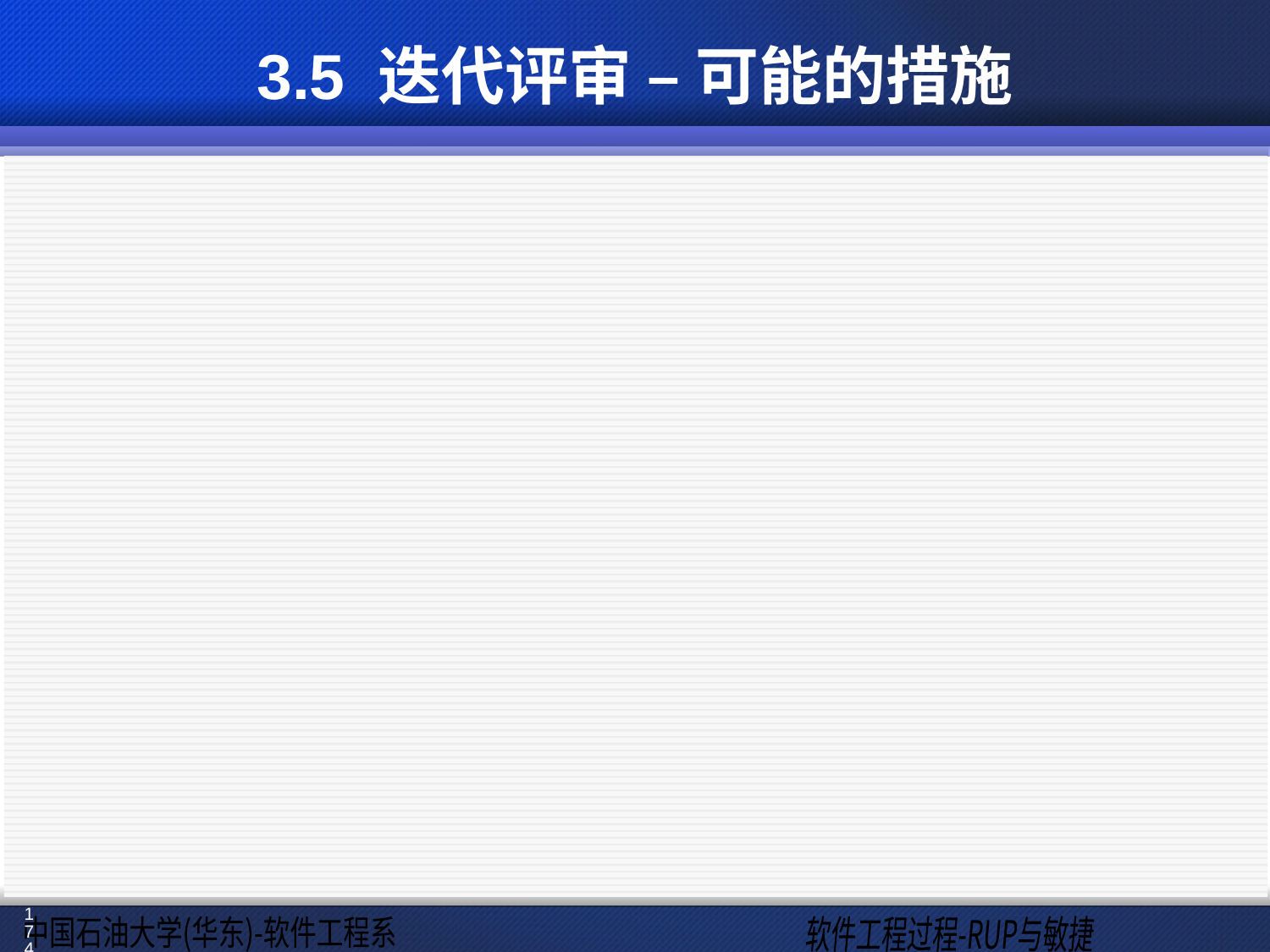

# 3.5 迭代评审 – 可能的措施
产品所有者根据评审的结果可能采取如下行动:
更新产品需求清单，重新设定优先级
与 Scrum Master 一起解决团队的变动问题.
要求把演示的功能，或者把上次迭代的功能，作为一个版本发布给客户.
决定项目不再持续下去，不再进行迭代; 认为产品已完备.
要求把产品需求清单授权给另外的团队来一起工作.
… …
174